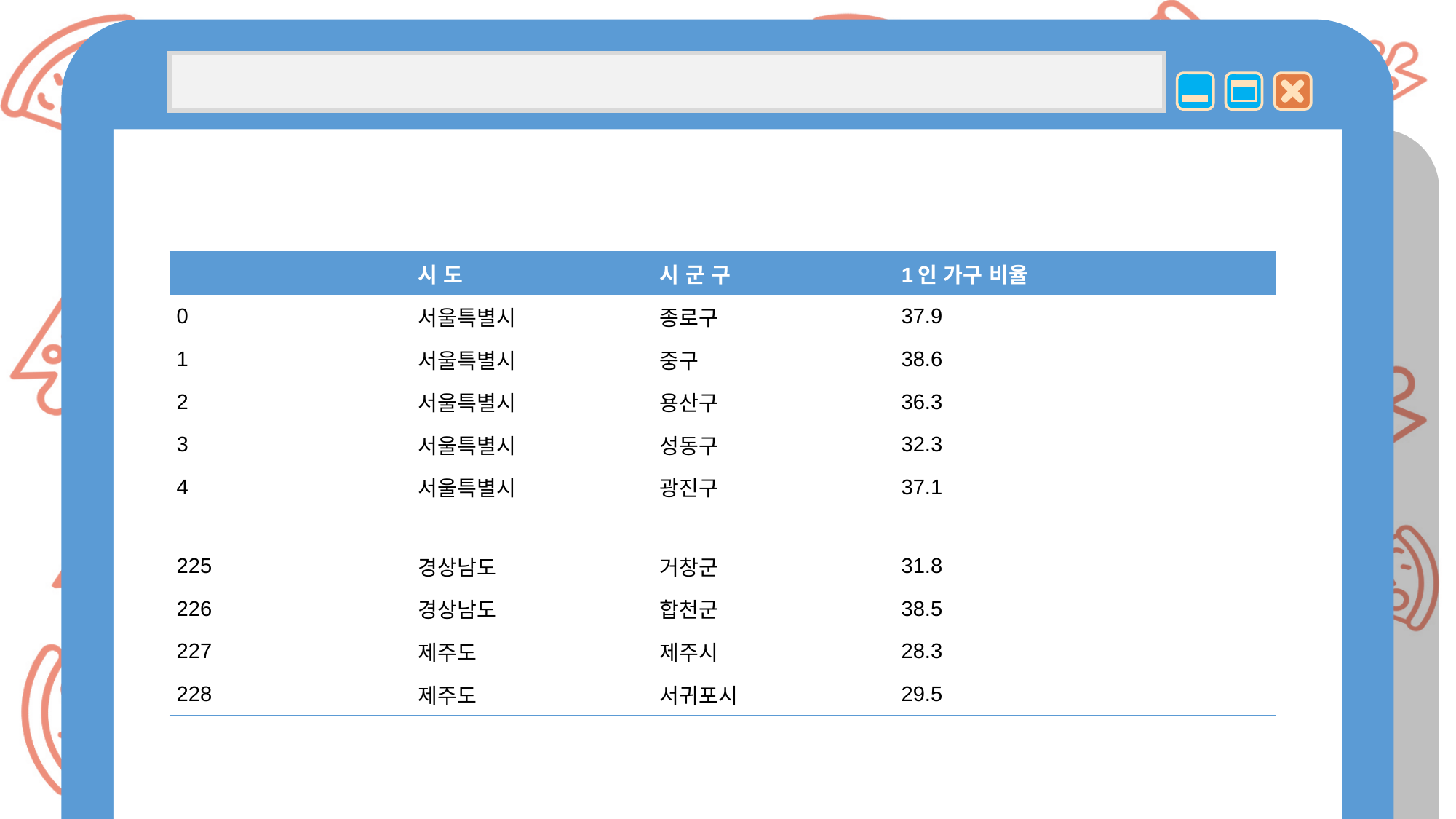

|  | 시 도 | 시 군 구 | 1인 가구 비율 |
| --- | --- | --- | --- |
| 0 | 서울특별시 | 종로구 | 37.9 |
| 1 | 서울특별시 | 중구 | 38.6 |
| 2 | 서울특별시 | 용산구 | 36.3 |
| 3 | 서울특별시 | 성동구 | 32.3 |
| 4 | 서울특별시 | 광진구 | 37.1 |
|  |  |  |  |
| 225 | 경상남도 | 거창군 | 31.8 |
| 226 | 경상남도 | 합천군 | 38.5 |
| 227 | 제주도 | 제주시 | 28.3 |
| 228 | 제주도 | 서귀포시 | 29.5 |